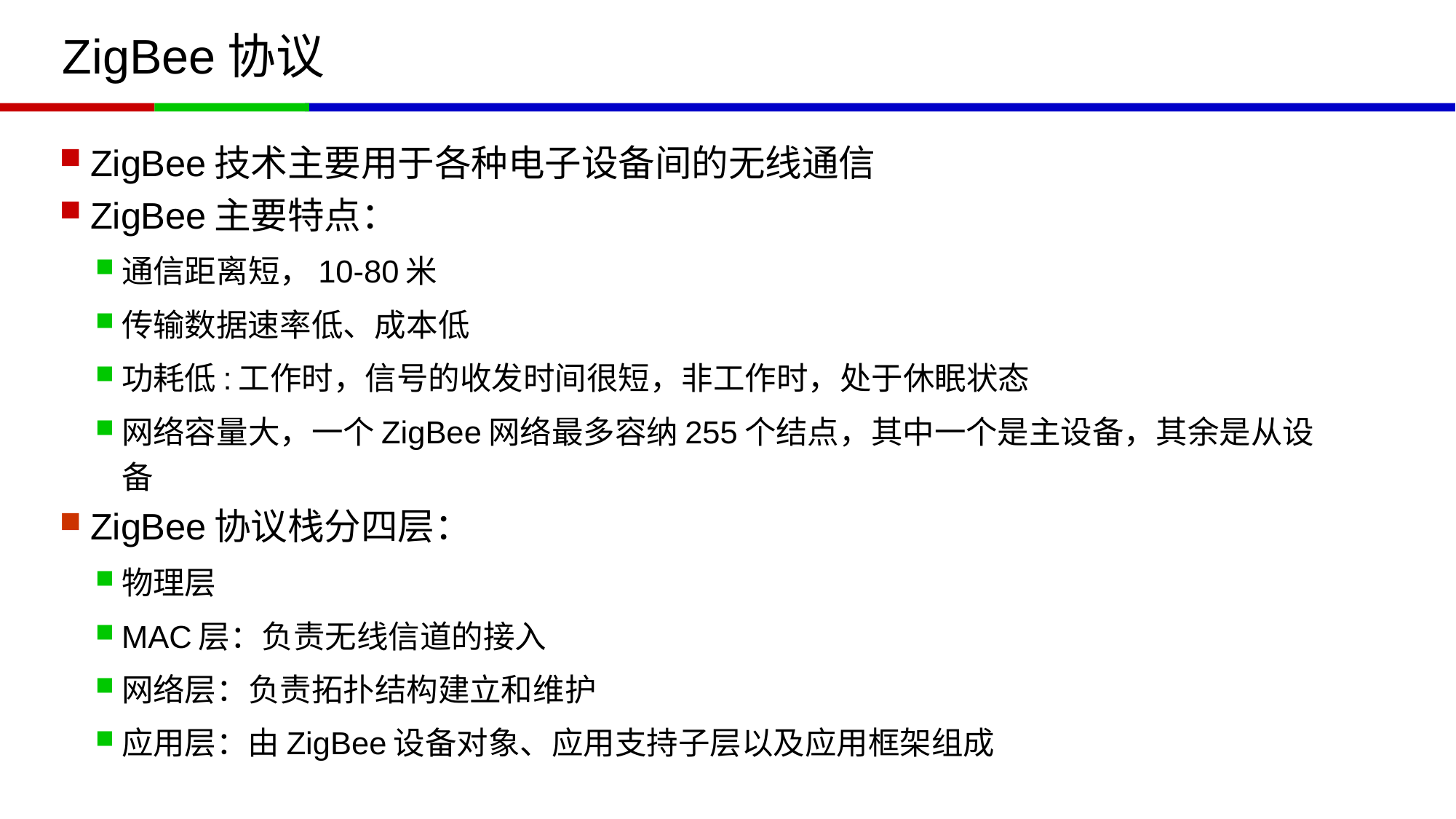

# ZigBee协议
ZigBee技术主要用于各种电子设备间的无线通信
ZigBee主要特点：
通信距离短，10-80米
传输数据速率低、成本低
功耗低:工作时，信号的收发时间很短，非工作时，处于休眠状态
网络容量大，一个ZigBee网络最多容纳255个结点，其中一个是主设备，其余是从设备
ZigBee协议栈分四层：
物理层
MAC层：负责无线信道的接入
网络层：负责拓扑结构建立和维护
应用层：由ZigBee设备对象、应用支持子层以及应用框架组成

177